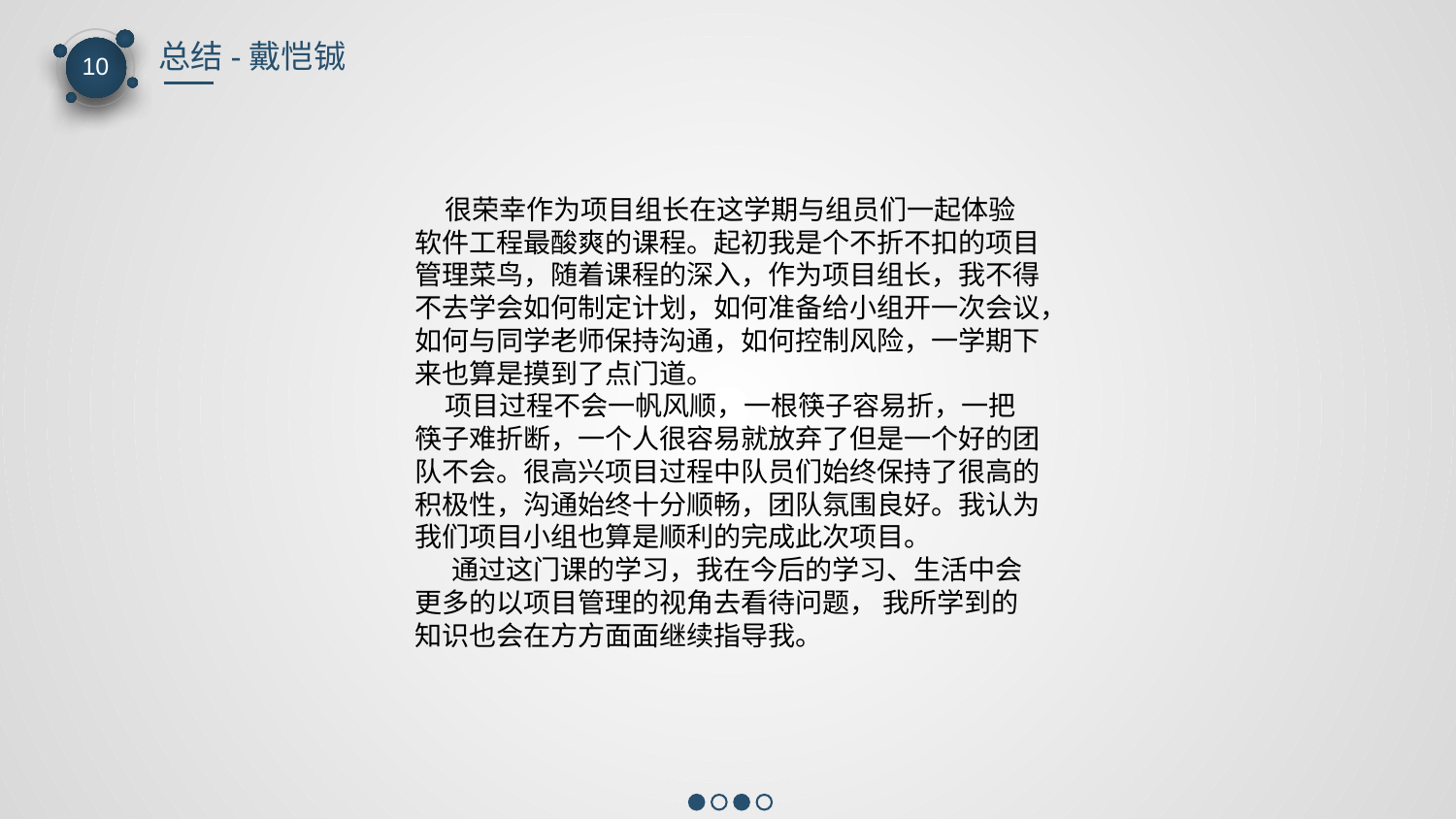

总结-戴恺铖
10
    很荣幸作为项目组长在这学期与组员们一起体验软件工程最酸爽的课程。起初我是个不折不扣的项目管理菜鸟，随着课程的深入，作为项目组长，我不得不去学会如何制定计划，如何准备给小组开一次会议，如何与同学老师保持沟通，如何控制风险，一学期下来也算是摸到了点门道。
    项目过程不会一帆风顺，一根筷子容易折，一把筷子难折断，一个人很容易就放弃了但是一个好的团队不会。很高兴项目过程中队员们始终保持了很高的积极性，沟通始终十分顺畅，团队氛围良好。我认为我们项目小组也算是顺利的完成此次项目。
     通过这门课的学习，我在今后的学习、生活中会更多的以项目管理的视角去看待问题， 我所学到的知识也会在方方面面继续指导我。